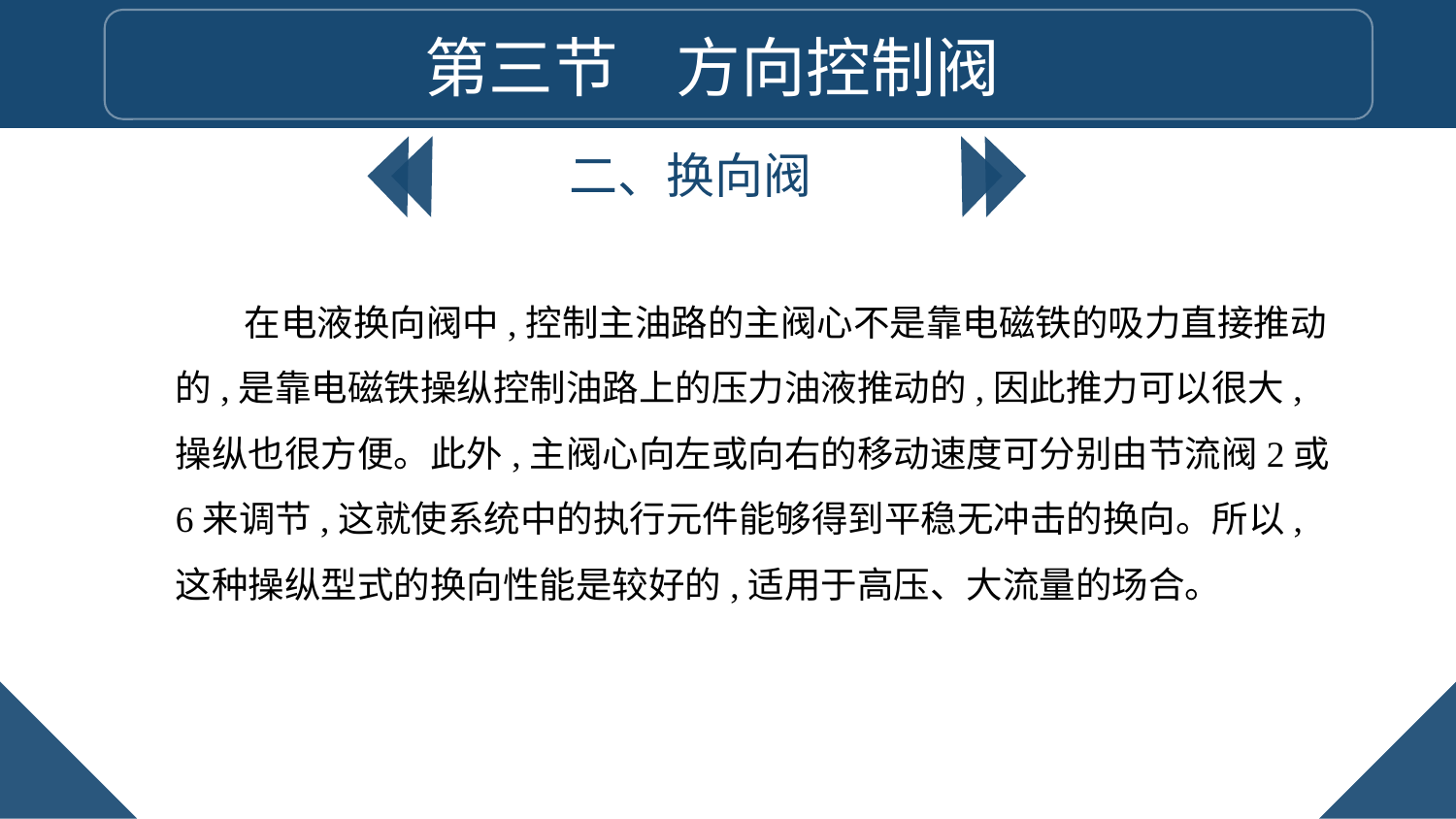

第三节    方向控制阀
二、换向阀

在电液换向阀中,控制主油路的主阀心不是靠电磁铁的吸力直接推动的,是靠电磁铁操纵控制油路上的压力油液推动的,因此推力可以很大,操纵也很方便。此外,主阀心向左或向右的移动速度可分别由节流阀2或6来调节,这就使系统中的执行元件能够得到平稳无冲击的换向。所以,这种操纵型式的换向性能是较好的,适用于高压、大流量的场合。